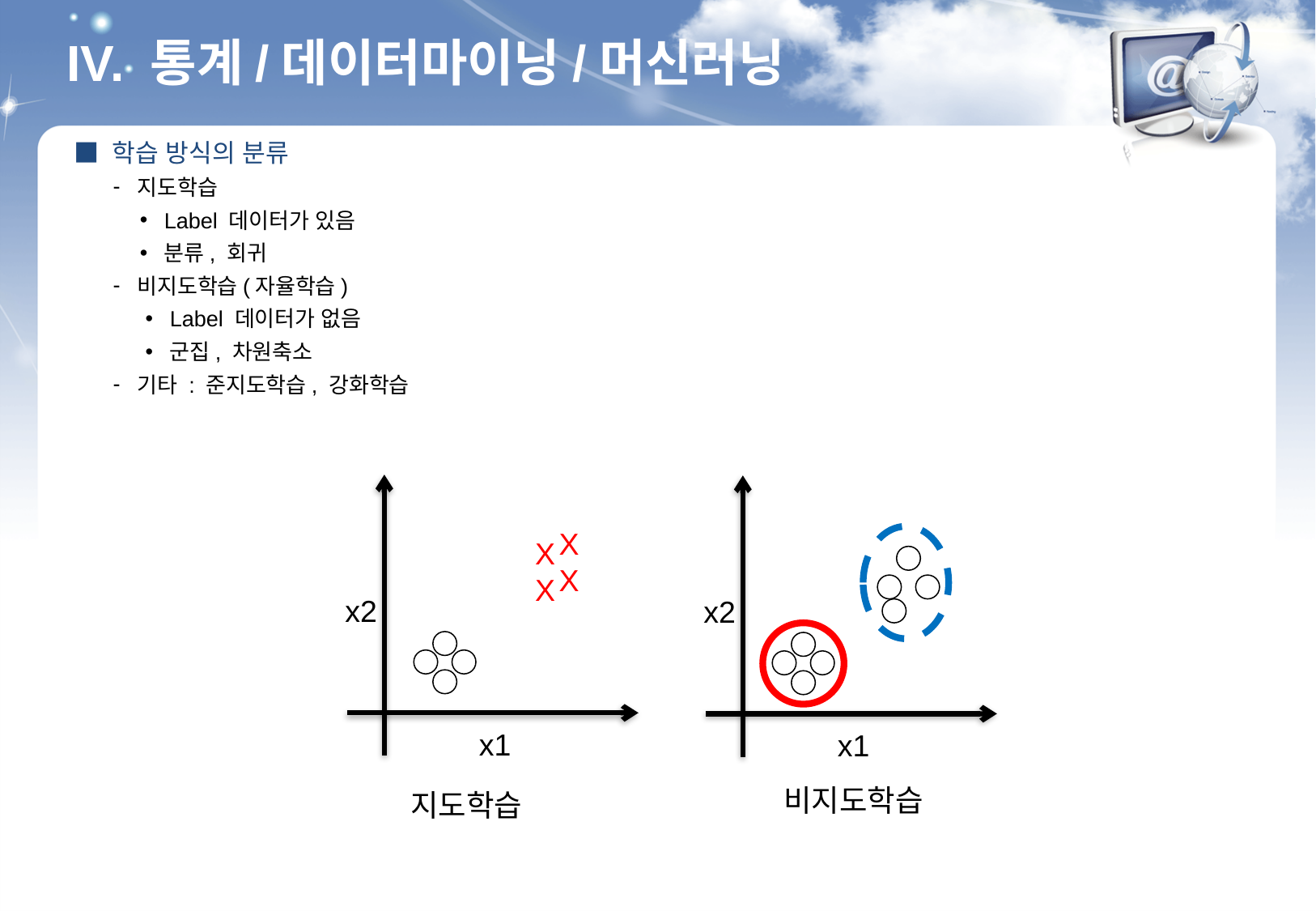

IV. 통계/데이터마이닝/머신러닝
■ 학습 방식의 분류
지도학습
Label 데이터가 있음
분류, 회귀
비지도학습(자율학습)
Label 데이터가 없음
군집, 차원축소
기타 : 준지도학습, 강화학습
X
X
X
X
x2

x1
x2

x1

표현
(Descriptive)
비지도학습
지도학습